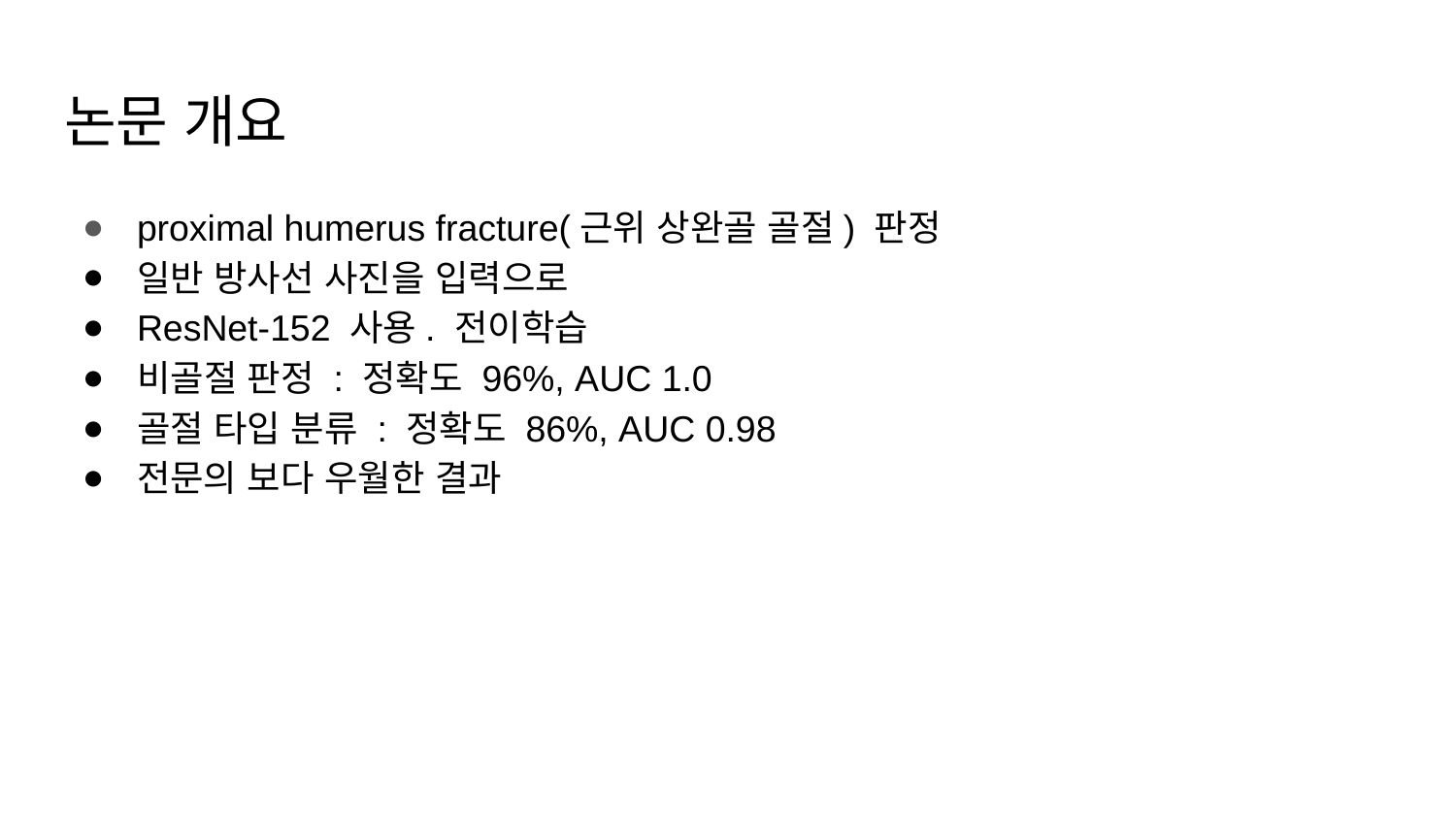

# 논문 개요
proximal humerus fracture(근위 상완골 골절) 판정
일반 방사선 사진을 입력으로
ResNet-152 사용. 전이학습
비골절 판정 : 정확도 96%, AUC 1.0
골절 타입 분류 : 정확도 86%, AUC 0.98
전문의 보다 우월한 결과